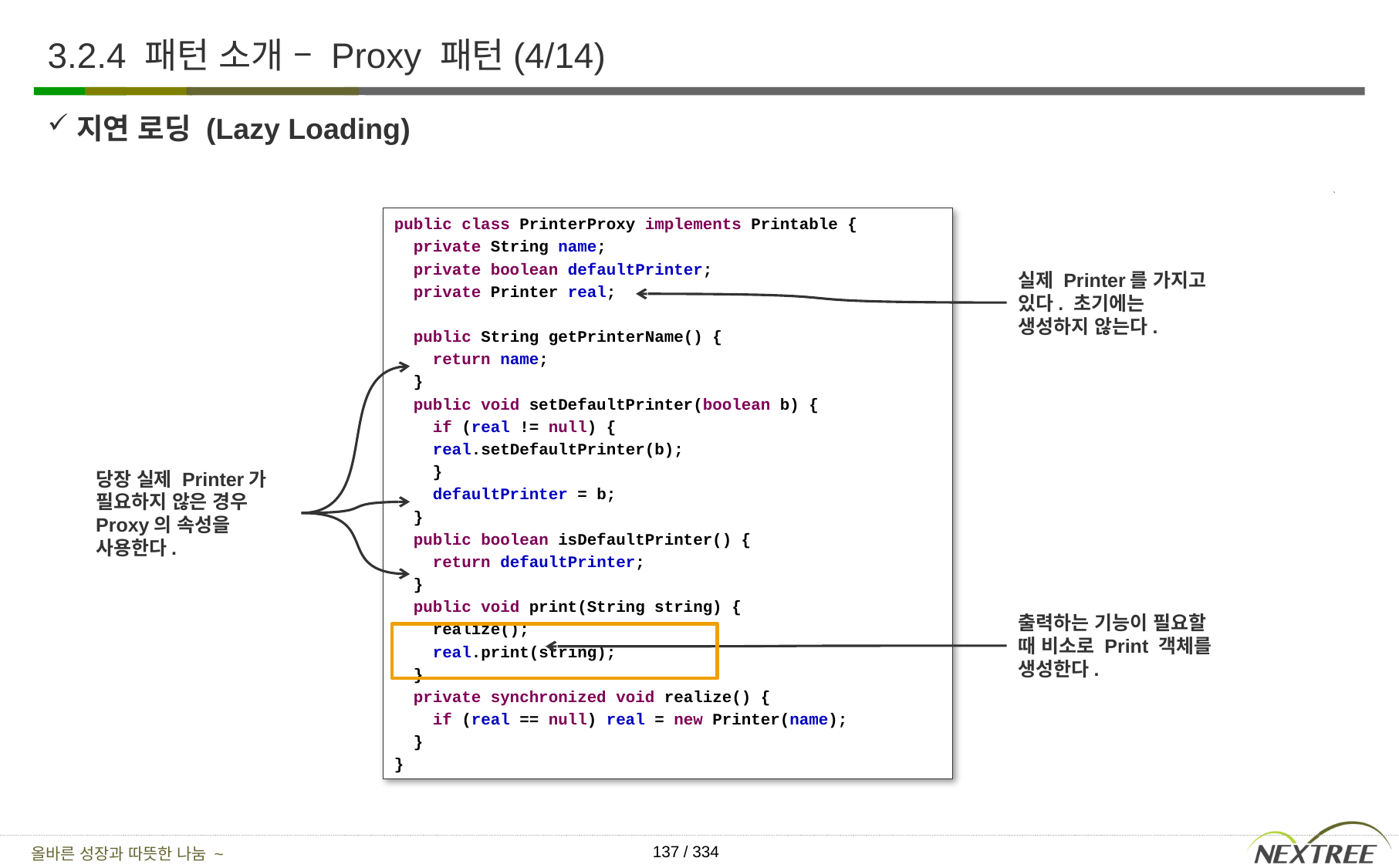

# 3.2.4 패턴 소개 – Proxy 패턴(4/14)
지연 로딩 (Lazy Loading)
public class PrinterProxy implements Printable {
  private String name;
  private boolean defaultPrinter;
  private Printer real;
  ...
  public String getPrinterName() {
    return name;
  }
  public void setDefaultPrinter(boolean b) {
    if (real != null) {
    real.setDefaultPrinter(b);
    }
    defaultPrinter = b;
  }
  public boolean isDefaultPrinter() {
    return defaultPrinter;
  }
  public void print(String string) {
    realize();
    real.print(string);
  }
  private synchronized void realize() {
    if (real == null) real = new Printer(name);
  }
}
실제 Printer를 가지고 있다. 초기에는 생성하지 않는다.

당장 실제 Printer가 필요하지 않은 경우 Proxy의 속성을 사용한다.

출력하는 기능이 필요할 때 비소로 Print 객체를 생성한다.